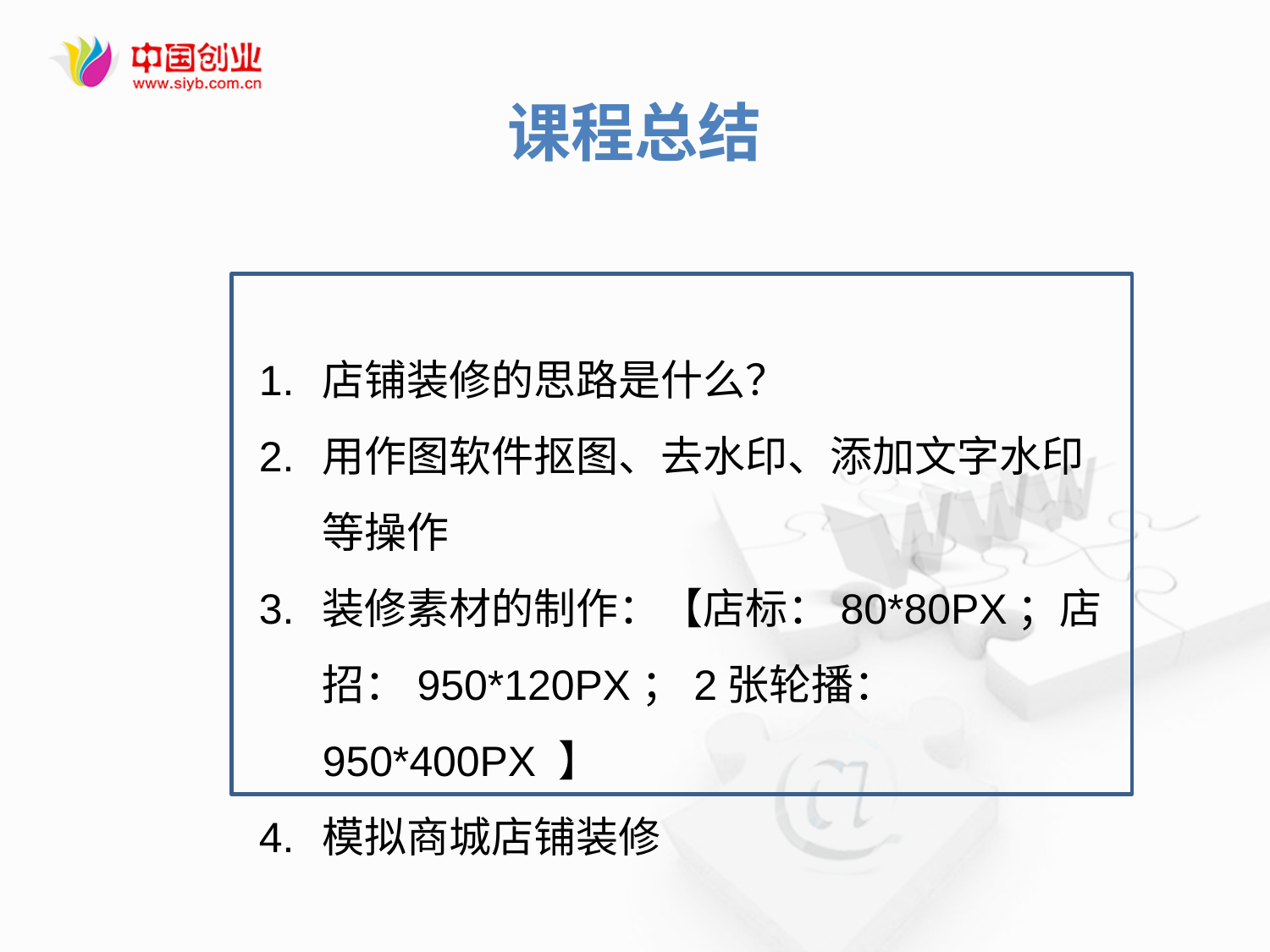

店铺装修的思路是什么？
用作图软件抠图、去水印、添加文字水印等操作
装修素材的制作：【店标：80*80PX；店招：950*120PX；2张轮播：950*400PX 】
模拟商城店铺装修